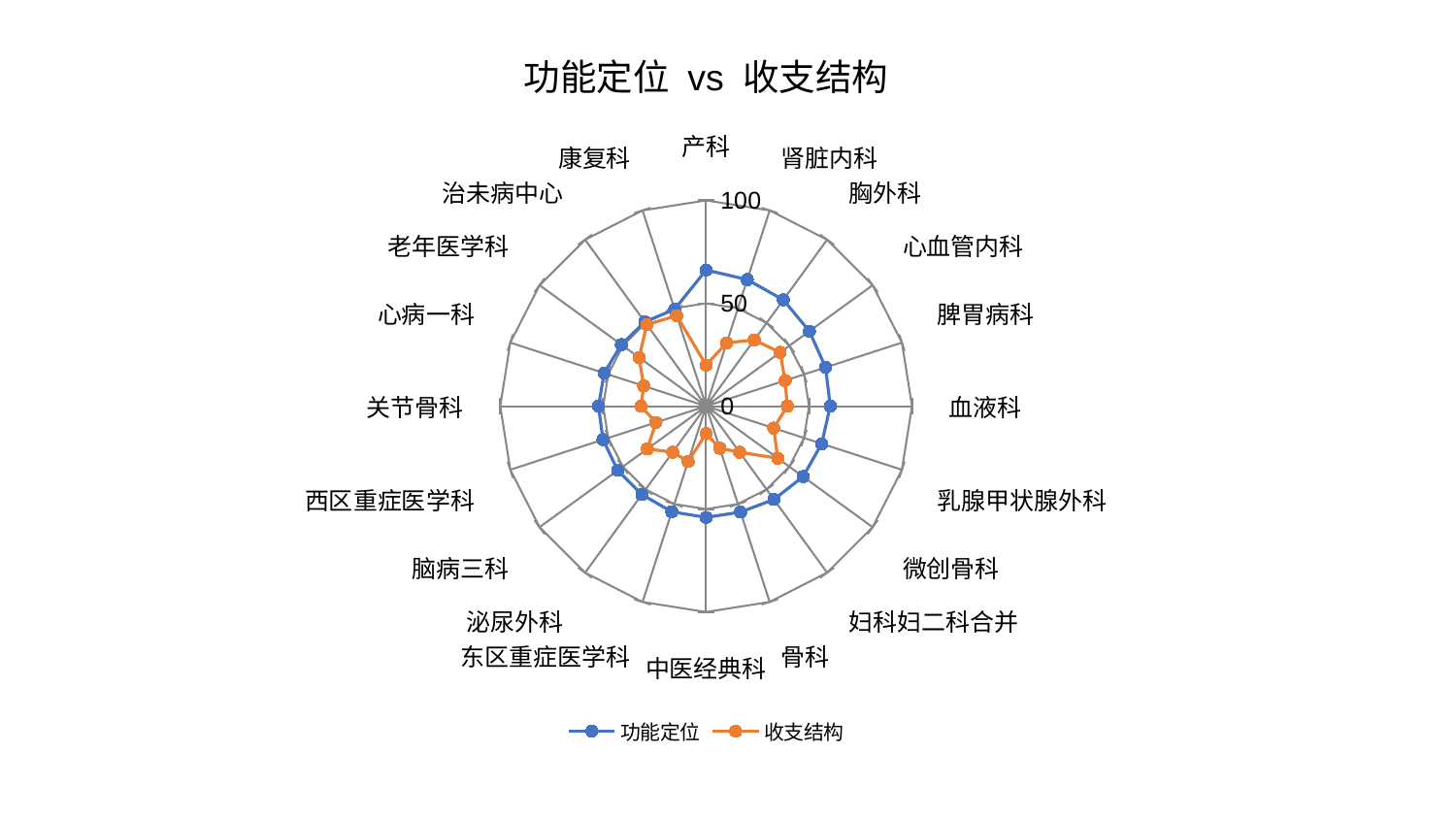

### Chart: 功能定位 vs 收支结构

| Category | 功能定位 | 收支结构 |
|---|---|---|
| 产科 | 66.18108841014076 | 19.96742532058954 |
| 肾脏内科 | 64.66750281835802 | 32.3519420070212 |
| 胸外科 | 63.840181310052984 | 39.800168070154825 |
| 心血管内科 | 62.01357744215626 | 44.43714946246802 |
| 脾胃病科 | 61.01863090041884 | 40.35559572378647 |
| 血液科 | 60.317663084567485 | 39.462993278378924 |
| 乳腺甲状腺外科 | 59.02886956805242 | 34.48810116649253 |
| 微创骨科 | 58.25246415044717 | 43.02963705435107 |
| 妇科妇二科合并 | 56.03861890696718 | 27.693961193944688 |
| 骨科 | 54.124259563305635 | 21.470417008762816 |
| 中医经典科 | 54.04830111858524 | 13.374257978356525 |
| 东区重症医学科 | 53.96315066492209 | 28.24149254940553 |
| 泌尿外科 | 53.08973906130523 | 27.65648073277205 |
| 脑病三科 | 53.063135047652096 | 35.30298015046244 |
| 西区重症医学科 | 52.677113469537325 | 25.635656054065706 |
| 关节骨科 | 52.27348546594011 | 31.65948748830092 |
| 心病一科 | 52.06099339167078 | 31.867135893178684 |
| 老年医学科 | 50.90216128303733 | 40.24453121916466 |
| 治未病中心 | 50.63524120244914 | 48.98737180577059 |
| 康复科 | 49.52406733925882 | 46.27337713009612 |
36